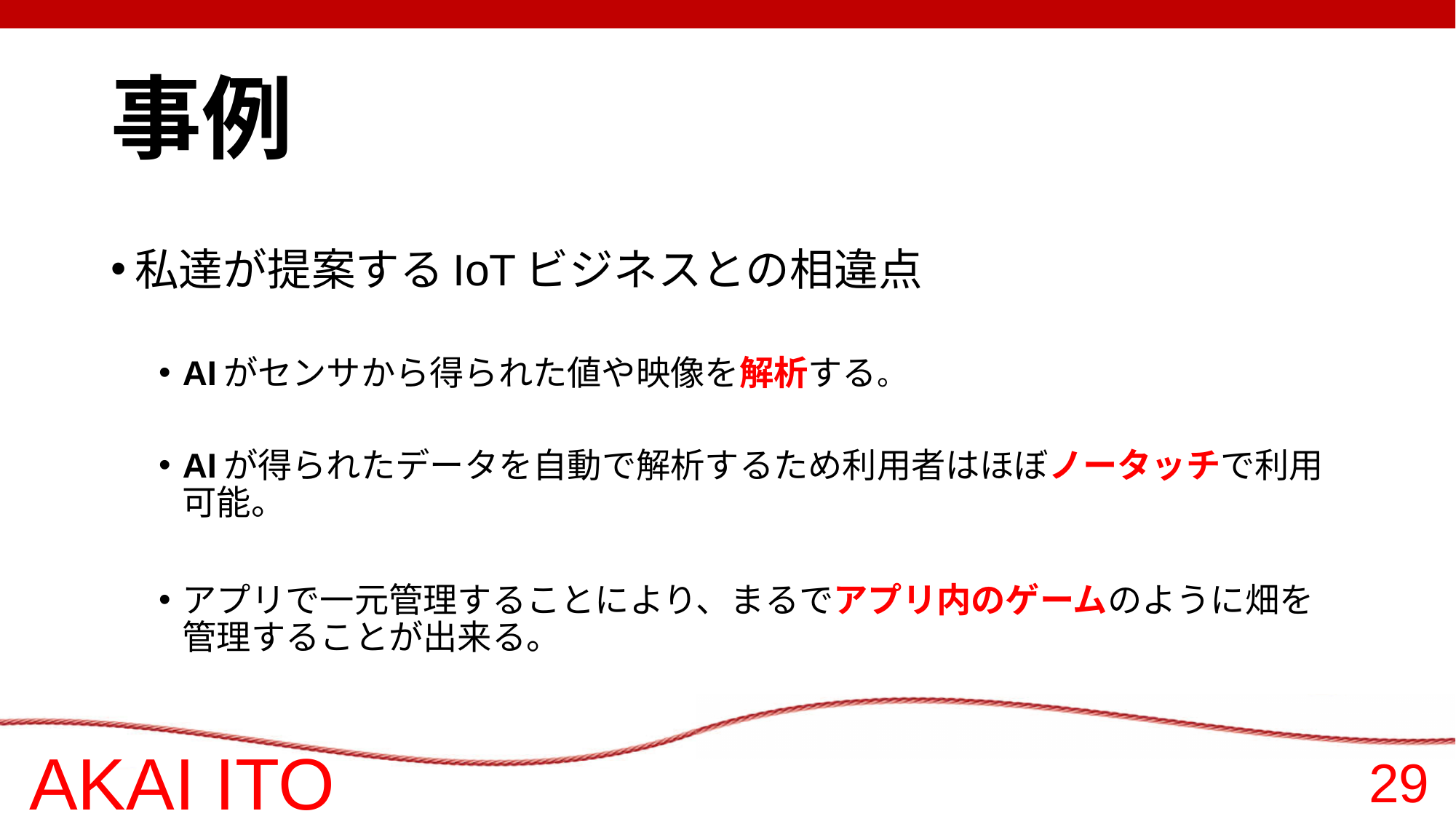

# 事例
私達が提案するIoTビジネスとの相違点

AIがセンサから得られた値や映像を解析する。

AIが得られたデータを自動で解析するため利用者はほぼノータッチで利用可能。

アプリで一元管理することにより、まるでアプリ内のゲームのように畑を管理することが出来る。

AKAI ITO
29